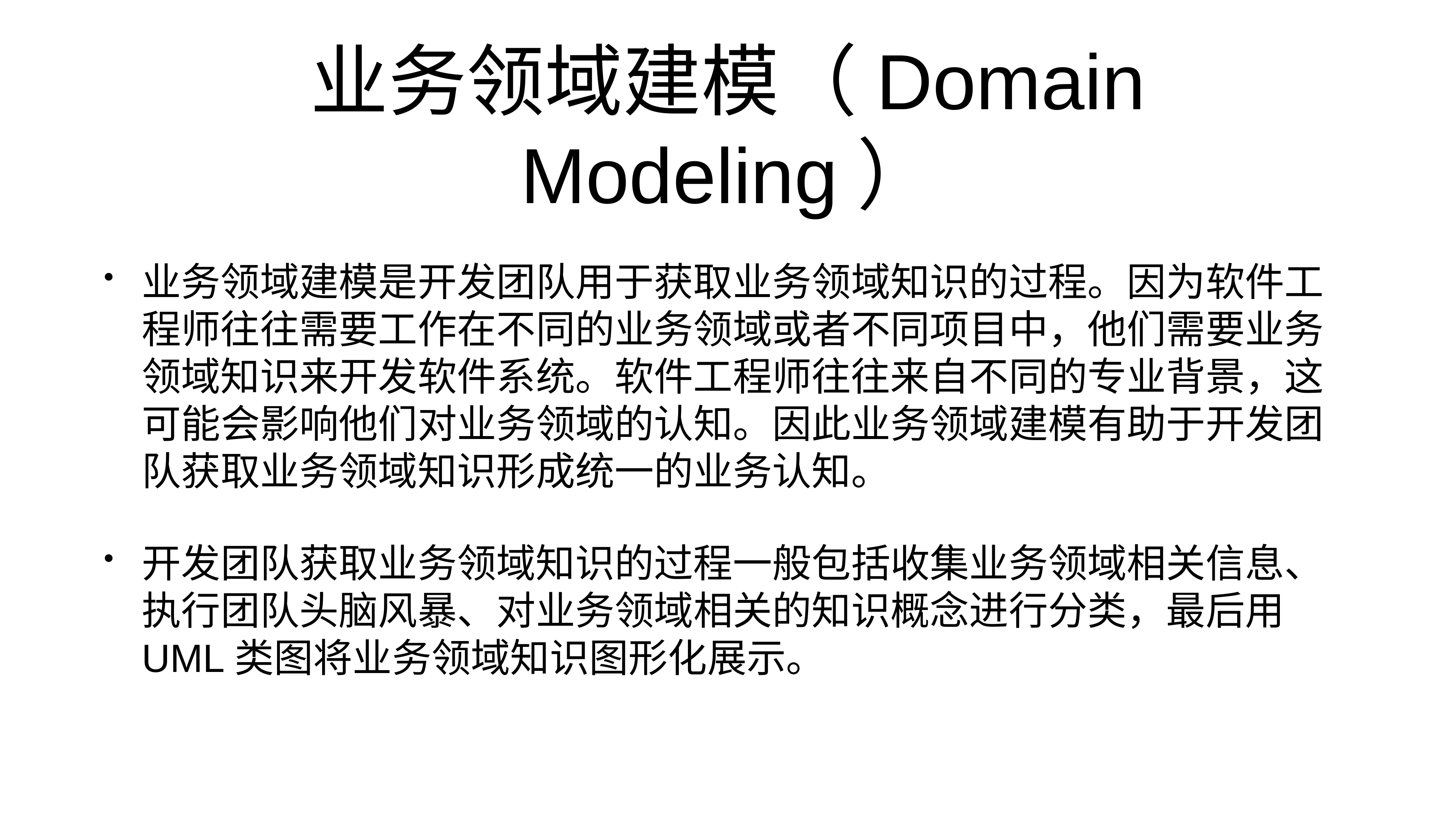

# 业务领域建模（Domain Modeling）
业务领域建模是开发团队用于获取业务领域知识的过程。因为软件工程师往往需要工作在不同的业务领域或者不同项目中，他们需要业务领域知识来开发软件系统。软件工程师往往来自不同的专业背景，这可能会影响他们对业务领域的认知。因此业务领域建模有助于开发团队获取业务领域知识形成统一的业务认知。
开发团队获取业务领域知识的过程一般包括收集业务领域相关信息、执行团队头脑风暴、对业务领域相关的知识概念进行分类，最后用UML类图将业务领域知识图形化展示。